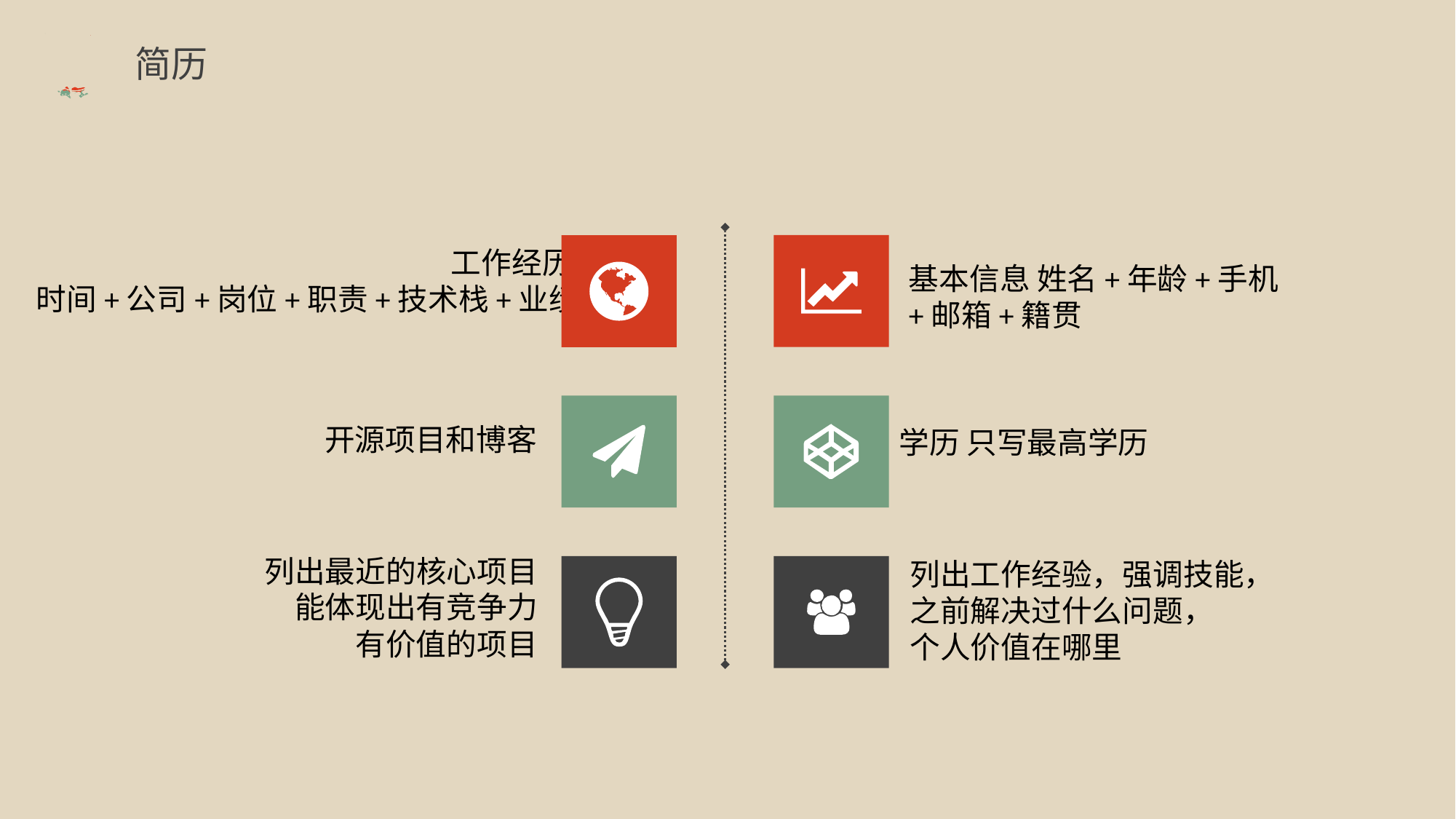

简历

基本信息 姓名+年龄+手机+邮箱+籍贯

工作经历
时间+公司+岗位+职责+技术栈+业绩

开源项目和博客

学历 只写最高学历

列出最近的核心项目
能体现出有竞争力
有价值的项目

列出工作经验，强调技能，
之前解决过什么问题，
个人价值在哪里